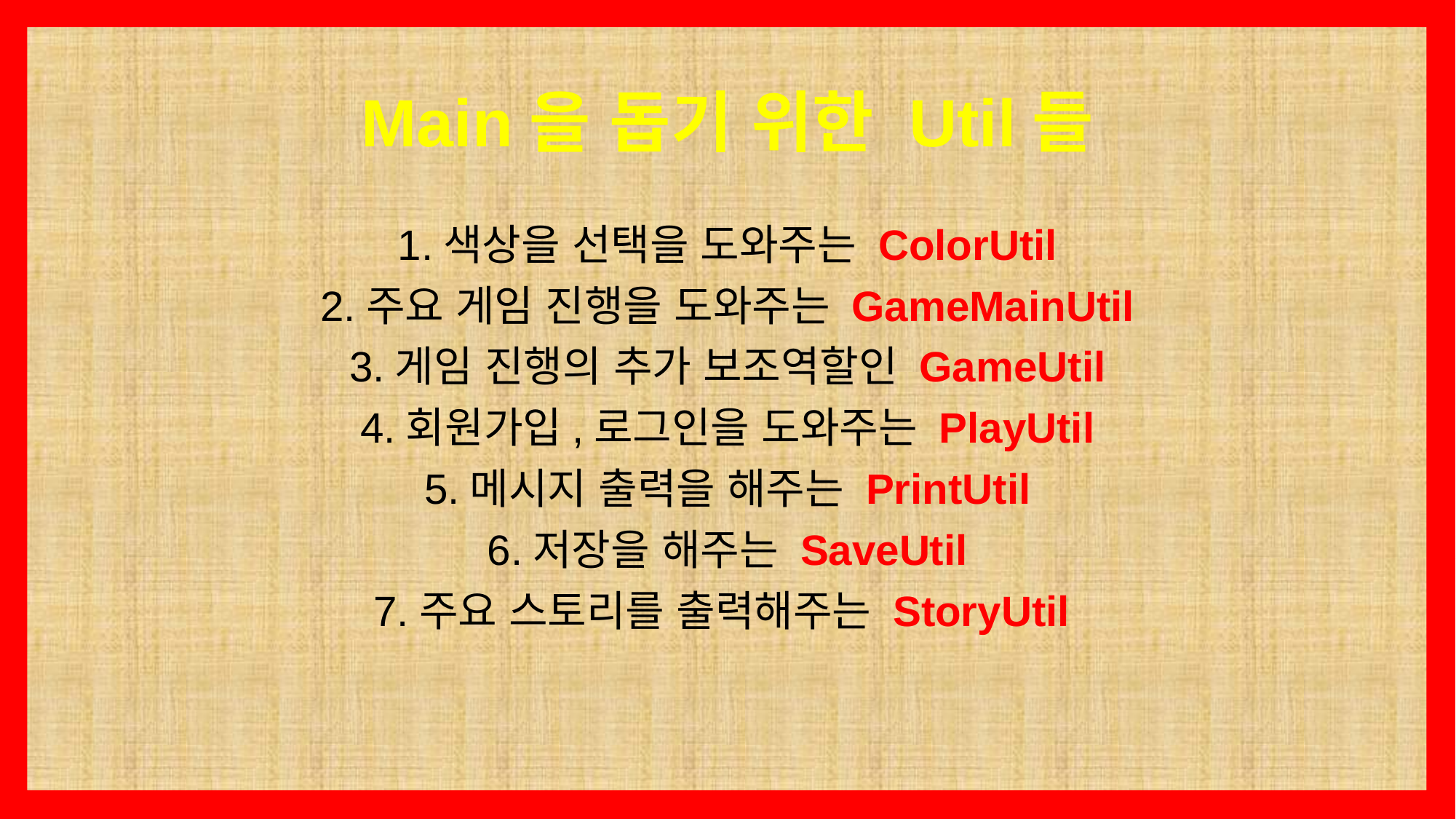

Main을 돕기 위한 Util들
1.색상을 선택을 도와주는 ColorUtil
2.주요 게임 진행을 도와주는 GameMainUtil
3.게임 진행의 추가 보조역할인 GameUtil
4.회원가입,로그인을 도와주는 PlayUtil
5.메시지 출력을 해주는 PrintUtil
6.저장을 해주는 SaveUtil
7.주요 스토리를 출력해주는 StoryUtil